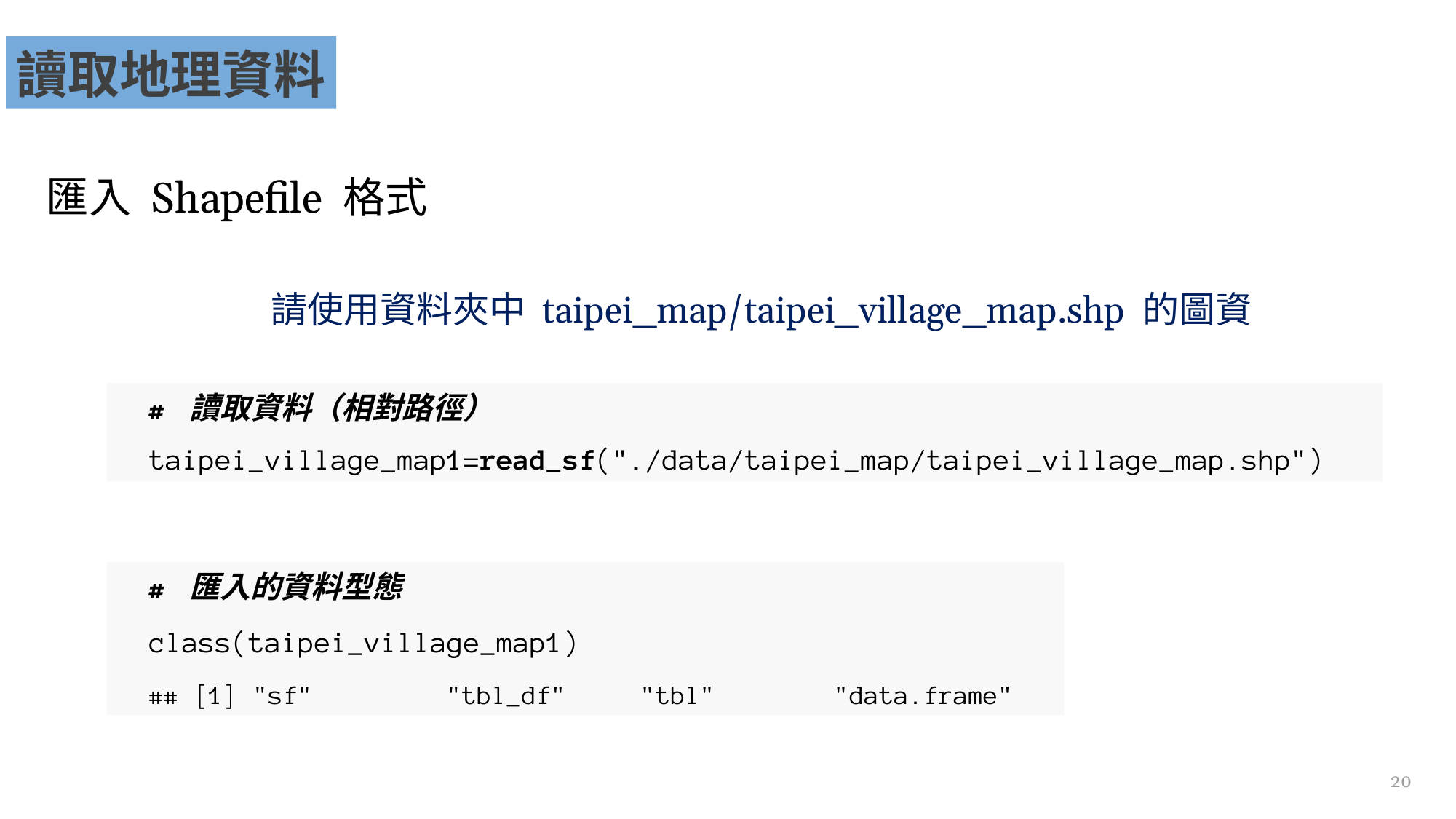

讀取地理資料
匯入 Shapefile 格式
請使用資料夾中 taipei_map/taipei_village_map.shp 的圖資
# 讀取資料（相對路徑）
taipei_village_map1=read_sf("./data/taipei_map/taipei_village_map.shp")
# 匯入的資料型態
class(taipei_village_map1)
## [1] "sf"         "tbl_df"     "tbl"        "data.frame"
20